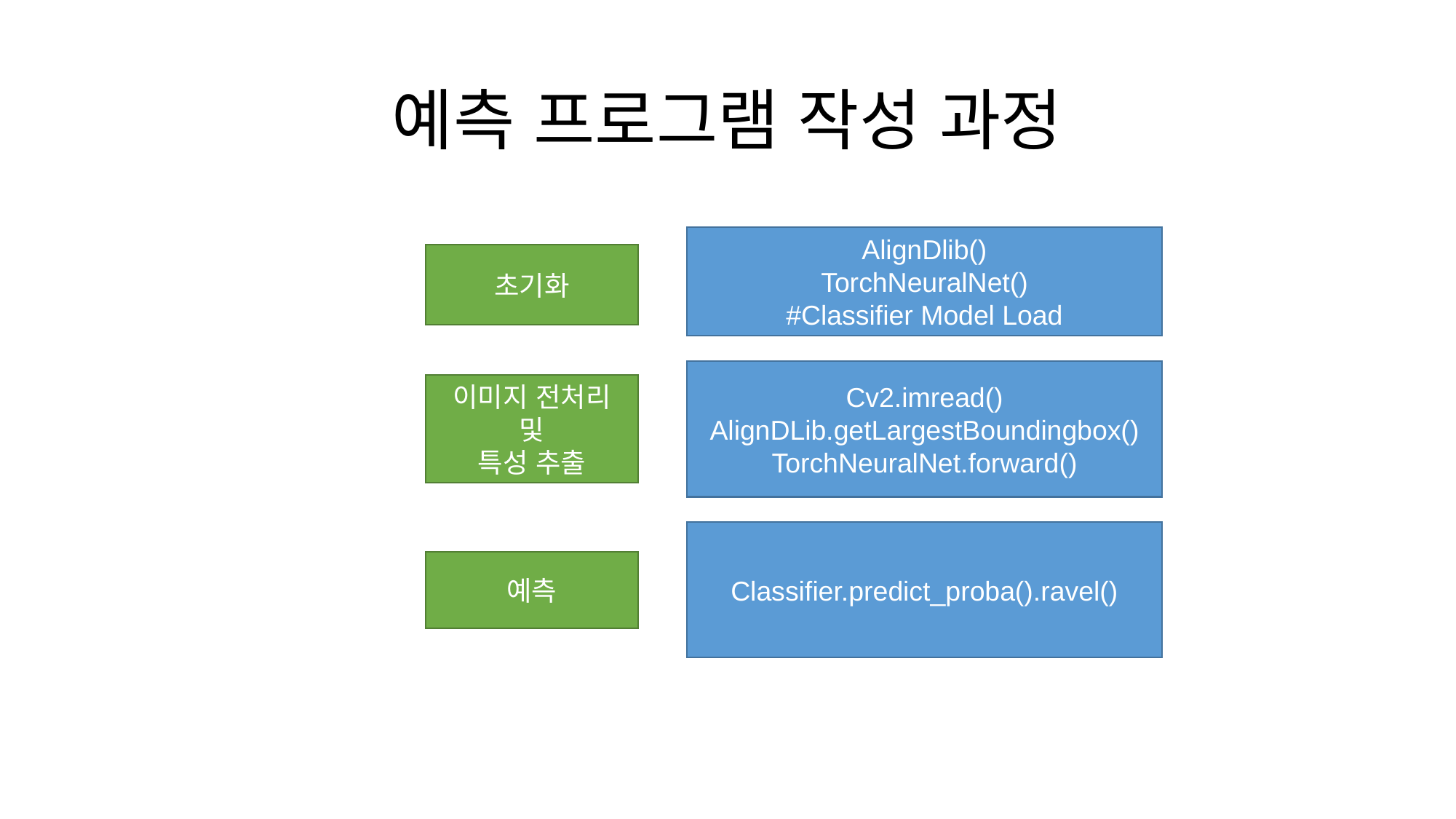

# 예측 프로그램 작성 과정
AlignDlib()
TorchNeuralNet()
#Classifier Model Load
초기화
Cv2.imread()
AlignDLib.getLargestBoundingbox()
TorchNeuralNet.forward()
이미지 전처리 및
특성 추출
Classifier.predict_proba().ravel()
예측